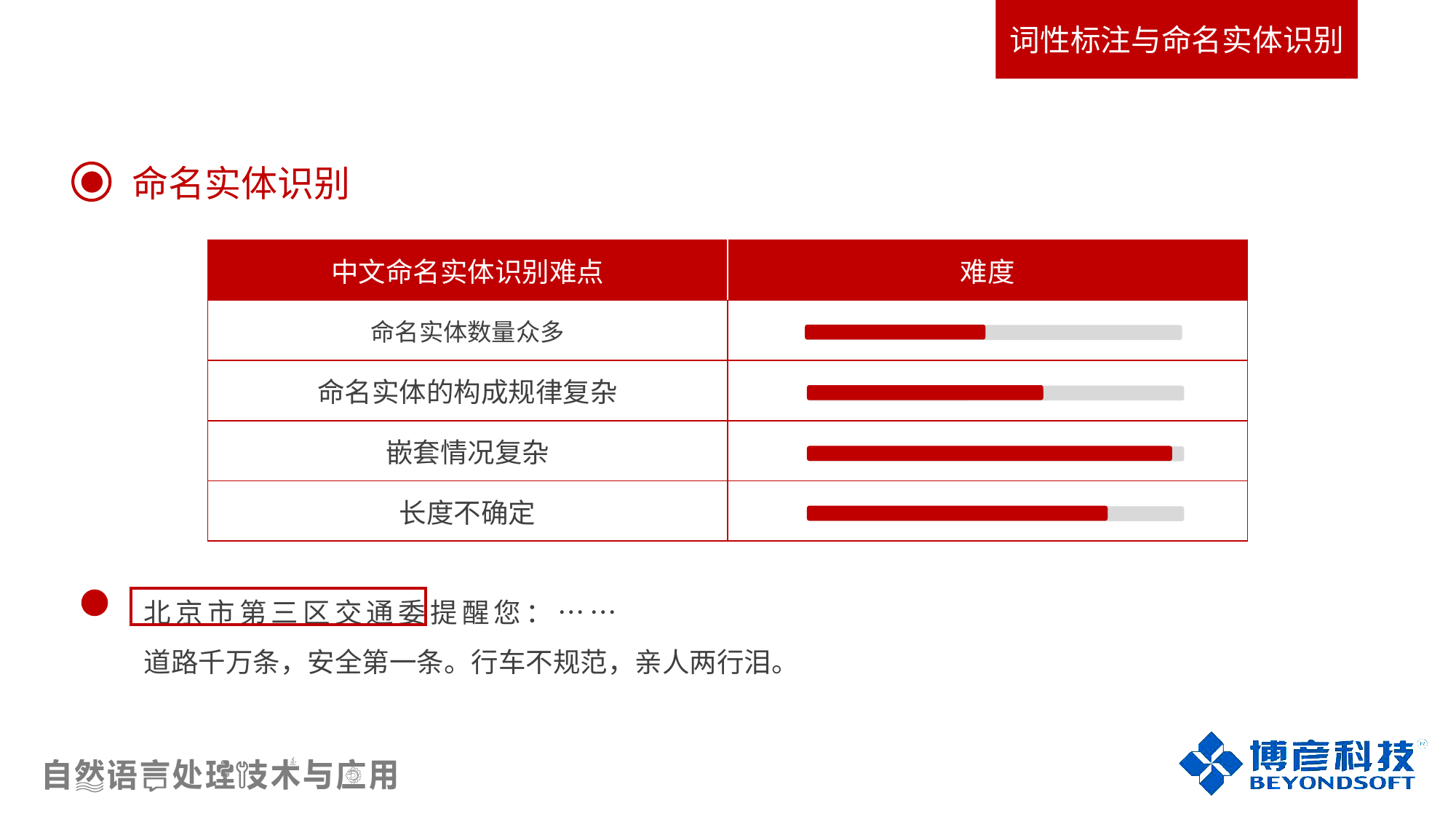

词性标注与命名实体识别
命名实体识别

| 中文命名实体识别难点 | 难度 |
| --- | --- |
| 命名实体数量众多 |  |
| 命名实体的构成规律复杂 |  |
| 嵌套情况复杂 |  |
| 长度不确定 |  |
中文命名实体识别难点

北京市第三区交通委提醒您：……
道路千万条，安全第一条。行车不规范，亲人两行泪。